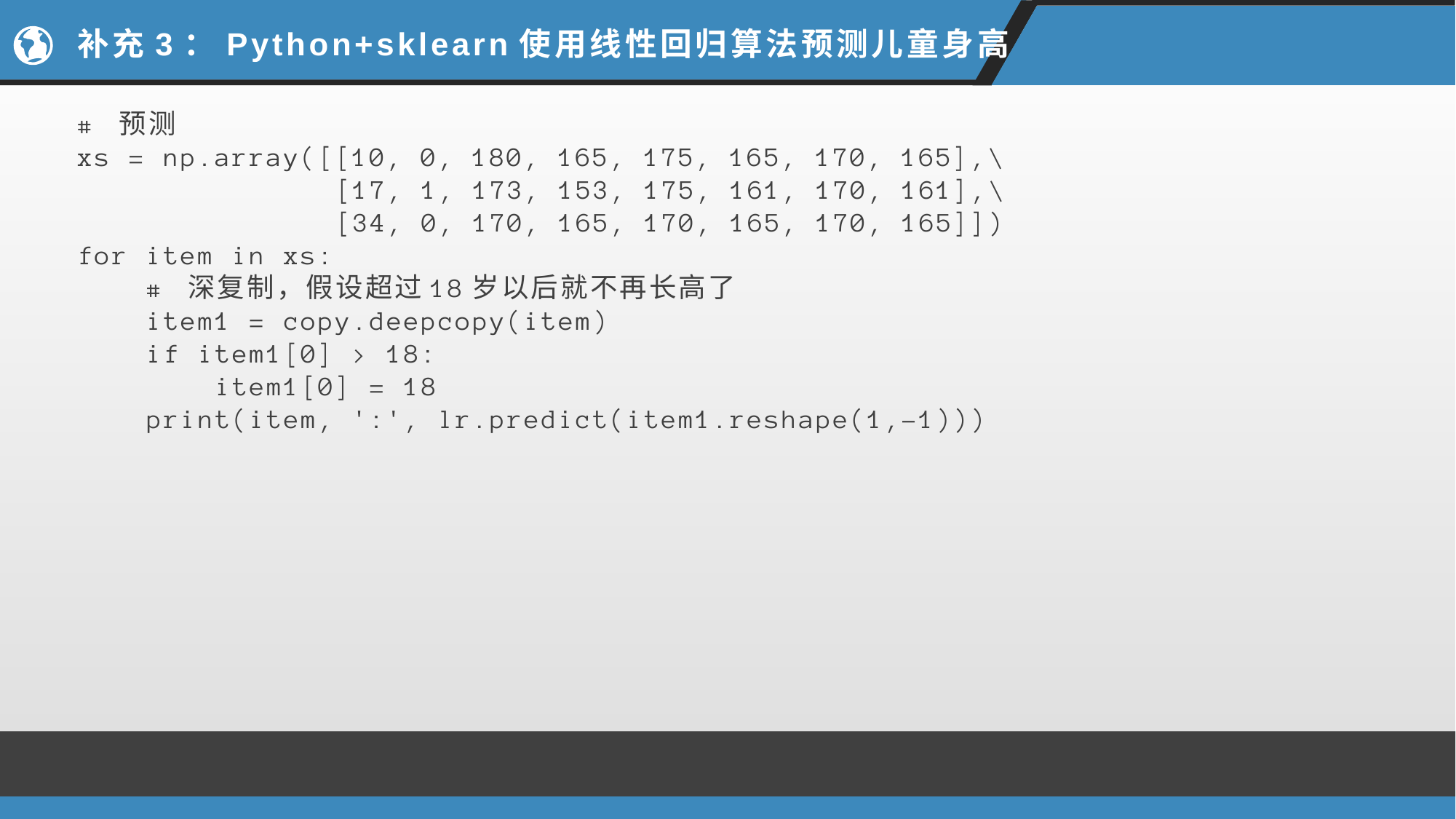

# 补充3：Python+sklearn使用线性回归算法预测儿童身高

# 预测
xs = np.array([[10, 0, 180, 165, 175, 165, 170, 165],\
               [17, 1, 173, 153, 175, 161, 170, 161],\
               [34, 0, 170, 165, 170, 165, 170, 165]])
for item in xs:
    # 深复制，假设超过18岁以后就不再长高了
    item1 = copy.deepcopy(item)
    if item1[0] > 18:
        item1[0] = 18
    print(item, ':', lr.predict(item1.reshape(1,-1)))